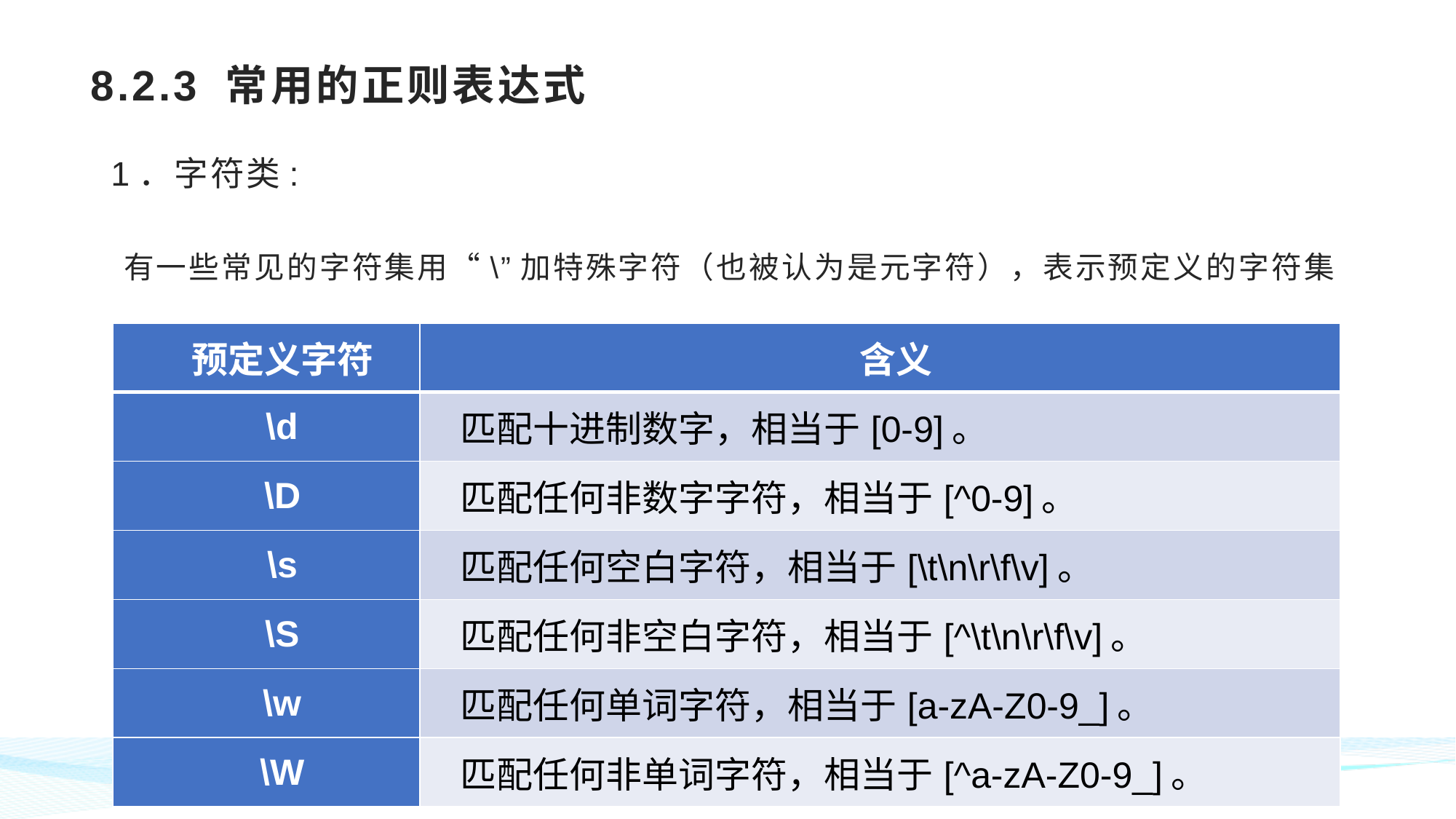

# 8.2.3 常用的正则表达式
1．字符类:
有一些常见的字符集用“\”加特殊字符（也被认为是元字符），表示预定义的字符集
| 预定义字符 | 含义 |
| --- | --- |
| \d | 匹配十进制数字，相当于[0-9]。 |
| \D | 匹配任何非数字字符，相当于[^0-9]。 |
| \s | 匹配任何空白字符，相当于[\t\n\r\f\v]。 |
| \S | 匹配任何非空白字符，相当于[^\t\n\r\f\v]。 |
| \w | 匹配任何单词字符，相当于[a-zA-Z0-9\_]。 |
| \W | 匹配任何非单词字符，相当于[^a-zA-Z0-9\_]。 |